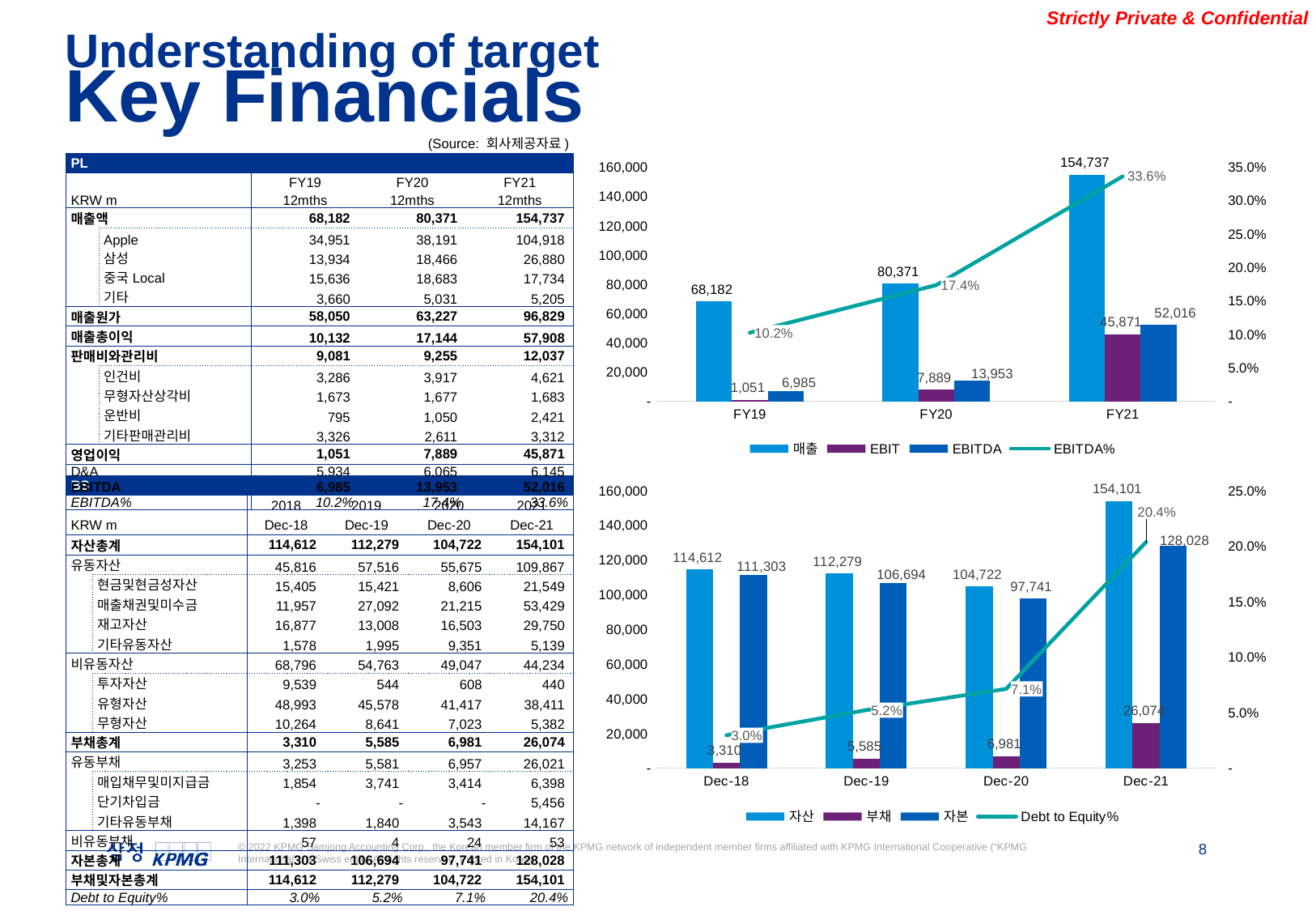

Understanding of target
Key Financials
(Source: 회사제공자료)
| PL |  |  |  |  |
| --- | --- | --- | --- | --- |
|  |  | FY19 | FY20 | FY21 |
| KRW m |  | 12mths | 12mths | 12mths |
| 매출액 |  | 68,182 | 80,371 | 154,737 |
|  | Apple | 34,951 | 38,191 | 104,918 |
|  | 삼성 | 13,934 | 18,466 | 26,880 |
|  | 중국Local | 15,636 | 18,683 | 17,734 |
|  | 기타 | 3,660 | 5,031 | 5,205 |
| 매출원가 |  | 58,050 | 63,227 | 96,829 |
| 매출총이익 |  | 10,132 | 17,144 | 57,908 |
| 판매비와관리비 |  | 9,081 | 9,255 | 12,037 |
|  | 인건비 | 3,286 | 3,917 | 4,621 |
|  | 무형자산상각비 | 1,673 | 1,677 | 1,683 |
|  | 운반비 | 795 | 1,050 | 2,421 |
|  | 기타판매관리비 | 3,326 | 2,611 | 3,312 |
| 영업이익 |  | 1,051 | 7,889 | 45,871 |
| D&A |  | 5,934 | 6,065 | 6,145 |
| EBITDA |  | 6,985 | 13,953 | 52,016 |
| EBITDA% |  | 10.2% | 17.4% | 33.6% |

### Chart

| Category | 매출 | EBIT | EBITDA | EBITDA% |
|---|---|---|---|---|
| FY19 | 68181.73012 | 1050.937114 | 6985.1640990000005 | 0.10244920577266221 |
| FY20 | 80370.77316 | 7888.711064 | 13953.275372 | 0.17361131196563445 |
| FY21 | 154737.216648 | 45871.246406 | 52016.379314 | 0.33615946079945414 |
| BS |  |  |  |  |  |  |
| --- | --- | --- | --- | --- | --- | --- |
|  |  |  | 2018 | 2019 | 2020 | 2021 |
| KRW m |  |  | Dec-18 | Dec-19 | Dec-20 | Dec-21 |
| 자산총계 |  |  | 114,612 | 112,279 | 104,722 | 154,101 |
| 유동자산 |  |  | 45,816 | 57,516 | 55,675 | 109,867 |
|  | 현금및현금성자산 |  | 15,405 | 15,421 | 8,606 | 21,549 |
|  | 매출채권및미수금 |  | 11,957 | 27,092 | 21,215 | 53,429 |
|  | 재고자산 |  | 16,877 | 13,008 | 16,503 | 29,750 |
|  | 기타유동자산 |  | 1,578 | 1,995 | 9,351 | 5,139 |
| 비유동자산 |  |  | 68,796 | 54,763 | 49,047 | 44,234 |
|  | 투자자산 |  | 9,539 | 544 | 608 | 440 |
|  | 유형자산 |  | 48,993 | 45,578 | 41,417 | 38,411 |
|  | 무형자산 |  | 10,264 | 8,641 | 7,023 | 5,382 |
| 부채총계 |  |  | 3,310 | 5,585 | 6,981 | 26,074 |
| 유동부채 |  |  | 3,253 | 5,581 | 6,957 | 26,021 |
|  | 매입채무및미지급금 |  | 1,854 | 3,741 | 3,414 | 6,398 |
|  | 단기차입금 |  | - | - | - | 5,456 |
|  | 기타유동부채 |  | 1,398 | 1,840 | 3,543 | 14,167 |
| 비유동부채 |  |  | 57 | 4 | 24 | 53 |
| 자본총계 |  |  | 111,303 | 106,694 | 97,741 | 128,028 |
| 부채및자본총계 |  |  | 114,612 | 112,279 | 104,722 | 154,101 |
| Debt to Equity% |  |  | 3.0% | 5.2% | 7.1% | 20.4% |

### Chart

| Category | 자산 | 부채 | 자본 | Debt to Equity% |
|---|---|---|---|---|
| Dec-18 | 114612.430579 | 3309.711785 | 111302.718794 | 0.02973612703141279 |
| Dec-19 | 112279.136561 | 5585.259729 | 106693.876832 | 0.052348456114258 |
| Dec-20 | 104722.112804 | 6981.038845 | 97741.073959 | 0.07142379925074668 |
| Dec-21 | 154101.318715 | 26073.68662 | 128027.632095 | 0.2036567121748578 |